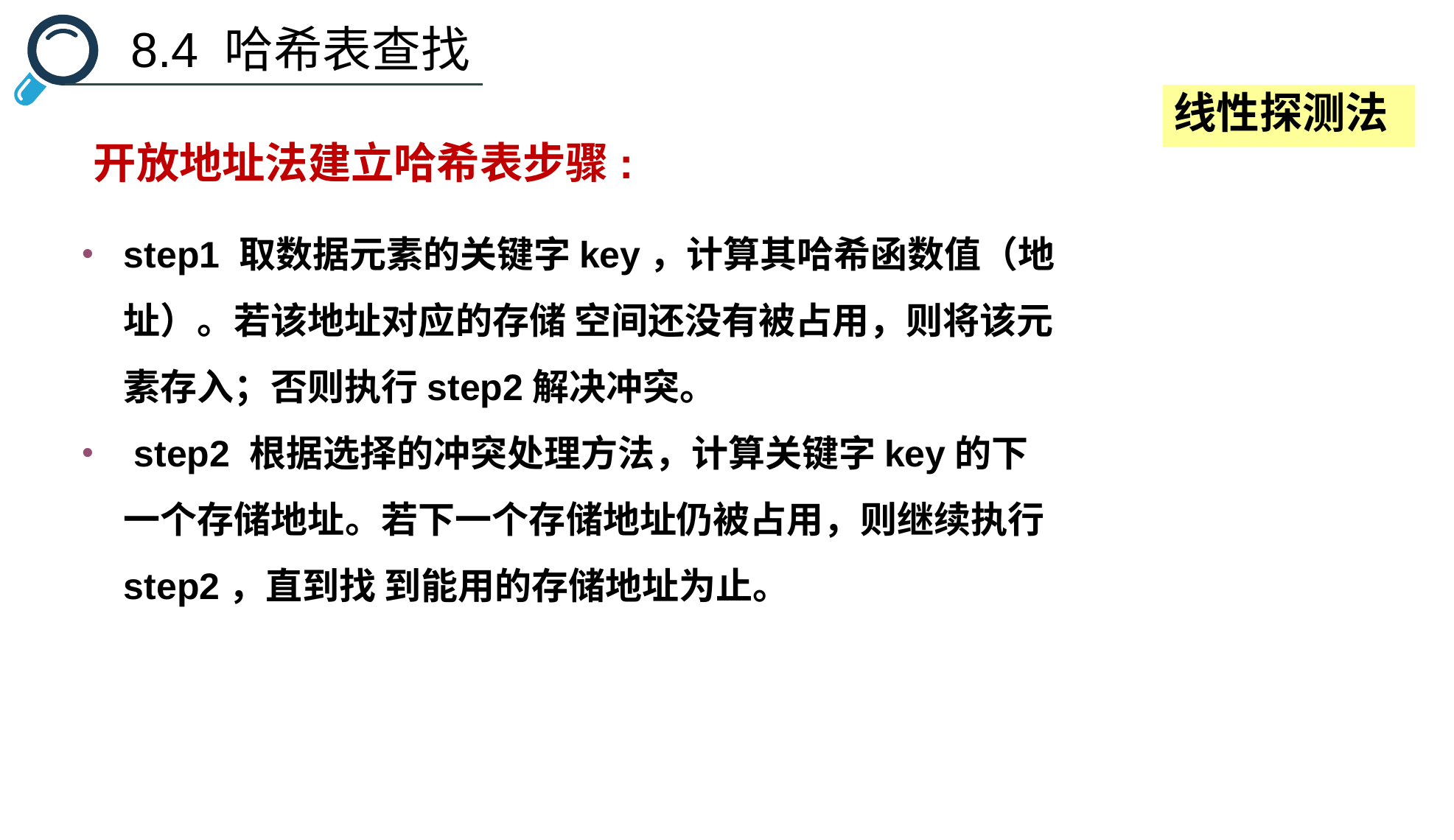

8.4 哈希表查找
线性探测法
开放地址法建立哈希表步骤:
step1 取数据元素的关键字key，计算其哈希函数值（地址）。若该地址对应的存储 空间还没有被占用，则将该元素存入；否则执行step2解决冲突。
 step2 根据选择的冲突处理方法，计算关键字key的下一个存储地址。若下一个存储地址仍被占用，则继续执行step2，直到找 到能用的存储地址为止。